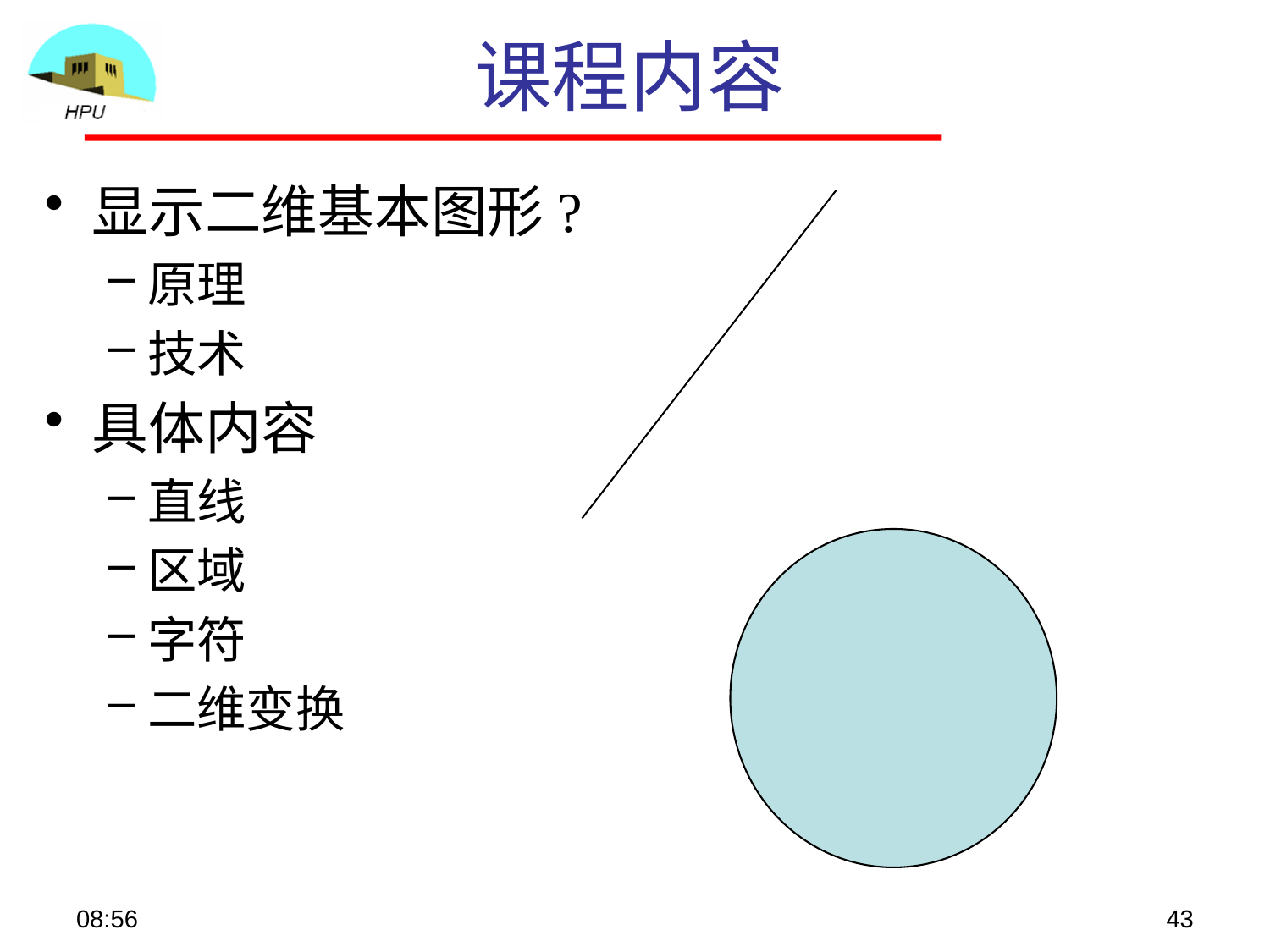

# 课程内容
显示二维基本图形?
原理
技术
具体内容
直线
区域
字符
二维变换

08:56
43